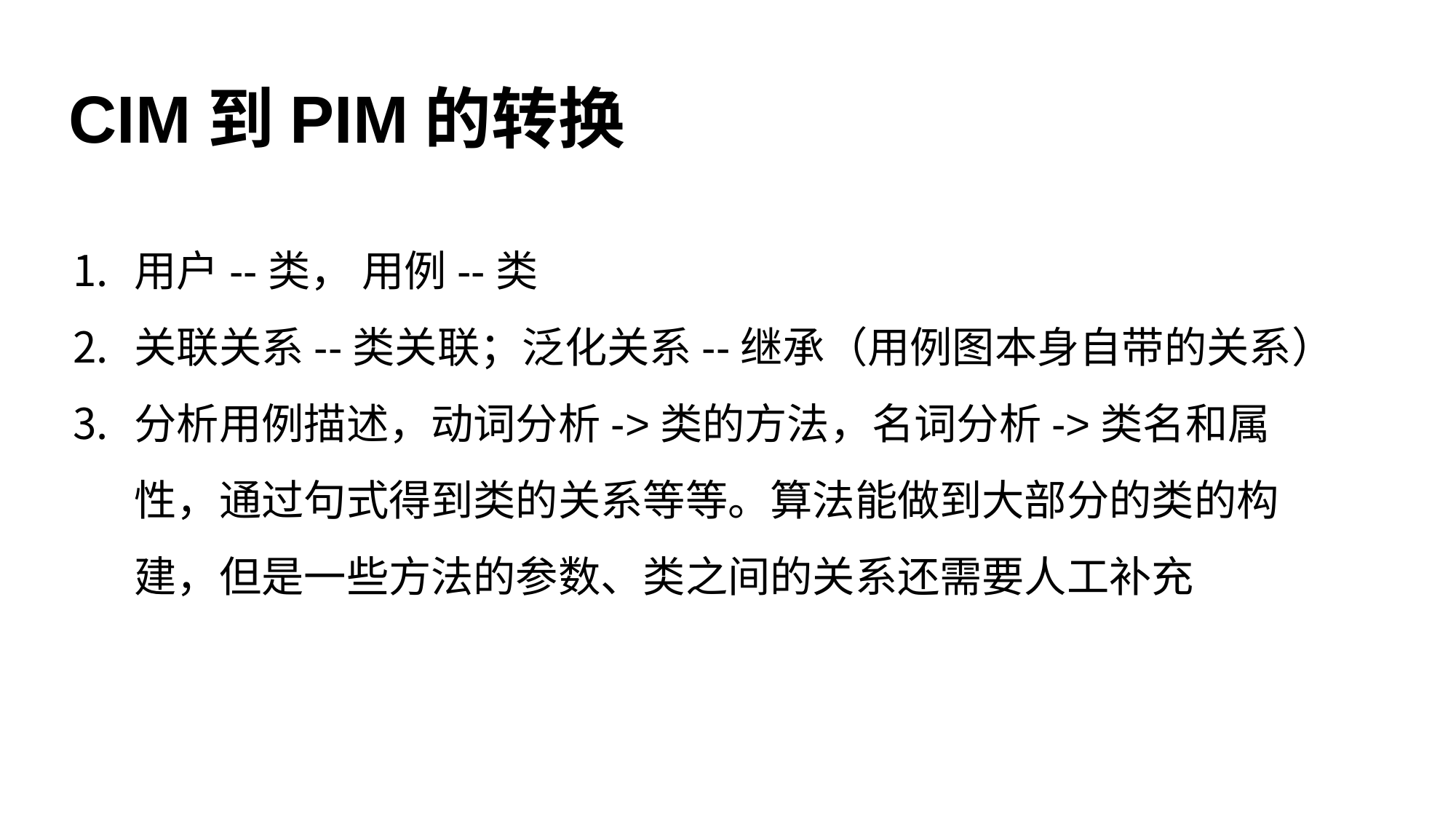

# CIM到PIM的转换
用户--类， 用例--类
关联关系--类关联；泛化关系--继承（用例图本身自带的关系）
分析用例描述，动词分析->类的方法，名词分析->类名和属性，通过句式得到类的关系等等。算法能做到大部分的类的构建，但是一些方法的参数、类之间的关系还需要人工补充